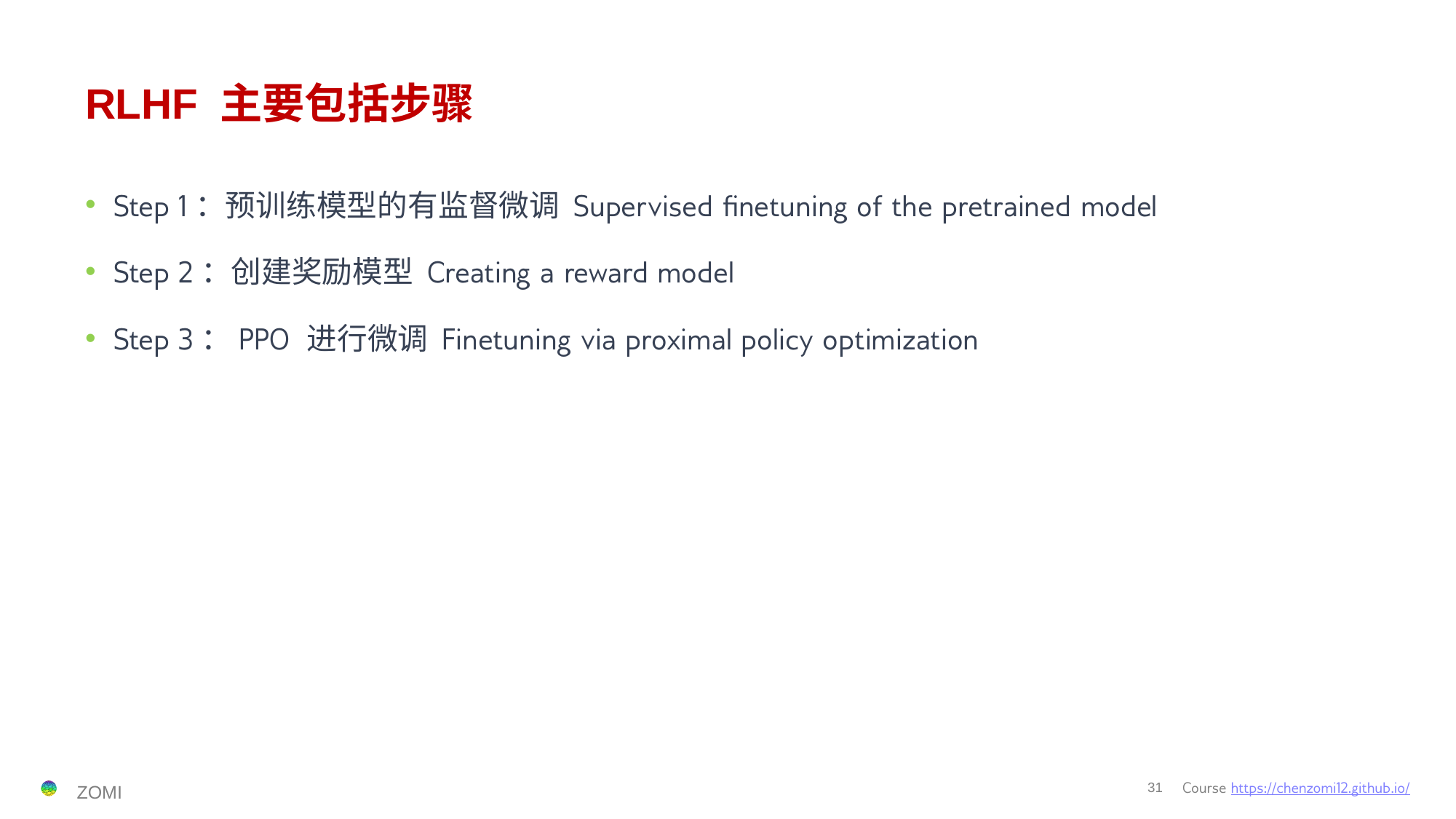

# RLHF 主要包括步骤
Step 1：预训练模型的有监督微调 Supervised finetuning of the pretrained model
Step 2：创建奖励模型 Creating a reward model
Step 3：PPO 进行微调 Finetuning via proximal policy optimization